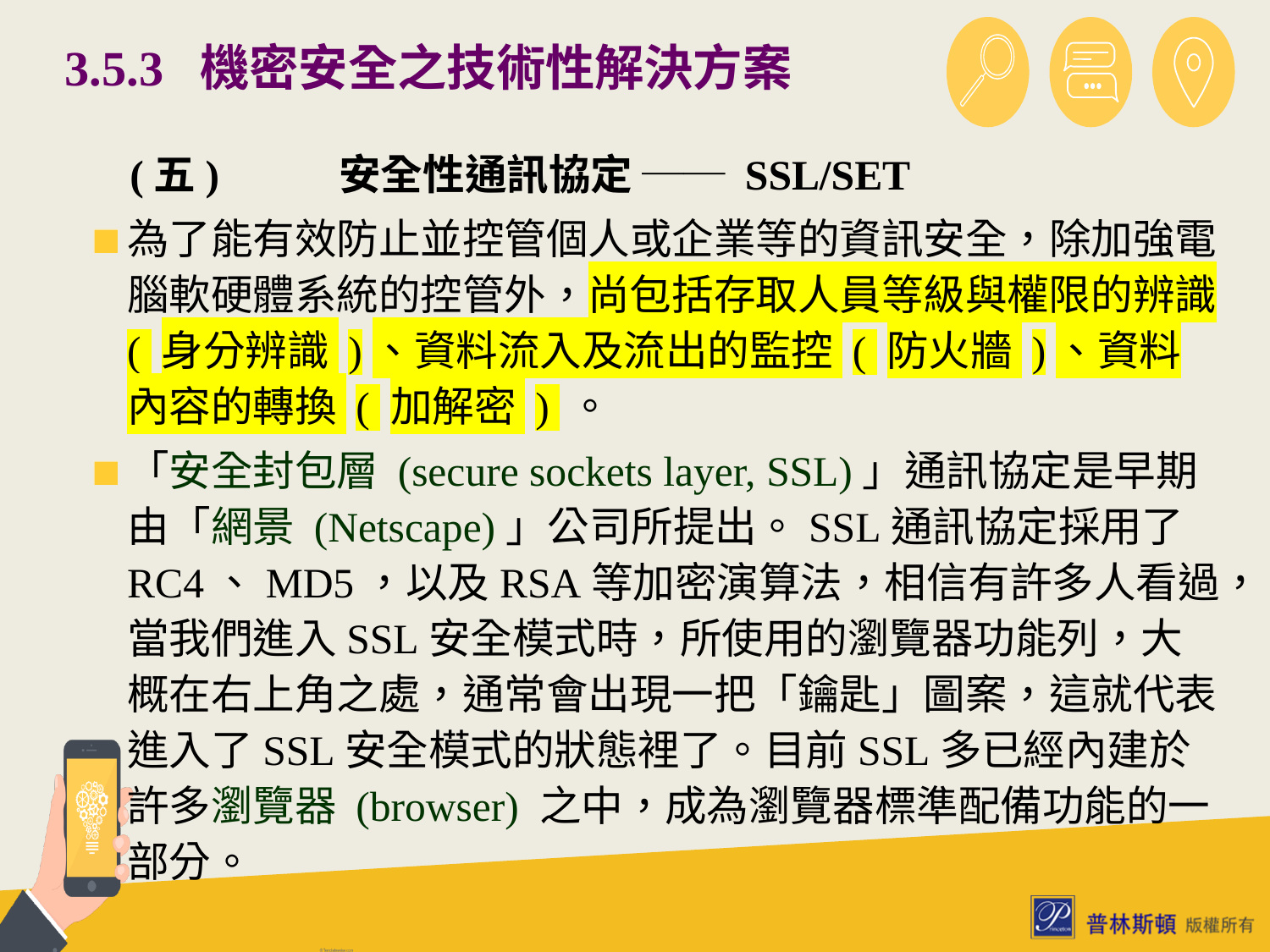

# 3.5.3  機密安全之技術性解決方案
    (五)	安全性通訊協定 ── SSL/SET
為了能有效防止並控管個人或企業等的資訊安全，除加強電腦軟硬體系統的控管外，尚包括存取人員等級與權限的辨識 ( 身分辨識 )、資料流入及流出的監控 ( 防火牆 )、資料內容的轉換 ( 加解密 ) 。
「安全封包層 (secure sockets layer, SSL)」通訊協定是早期由「網景 (Netscape)」公司所提出。SSL通訊協定採用了RC4、MD5，以及RSA等加密演算法，相信有許多人看過，當我們進入SSL安全模式時，所使用的瀏覽器功能列，大概在右上角之處，通常會出現一把「鑰匙」圖案，這就代表進入了SSL安全模式的狀態裡了。目前SSL多已經內建於許多瀏覽器 (browser) 之中，成為瀏覽器標準配備功能的一部分。